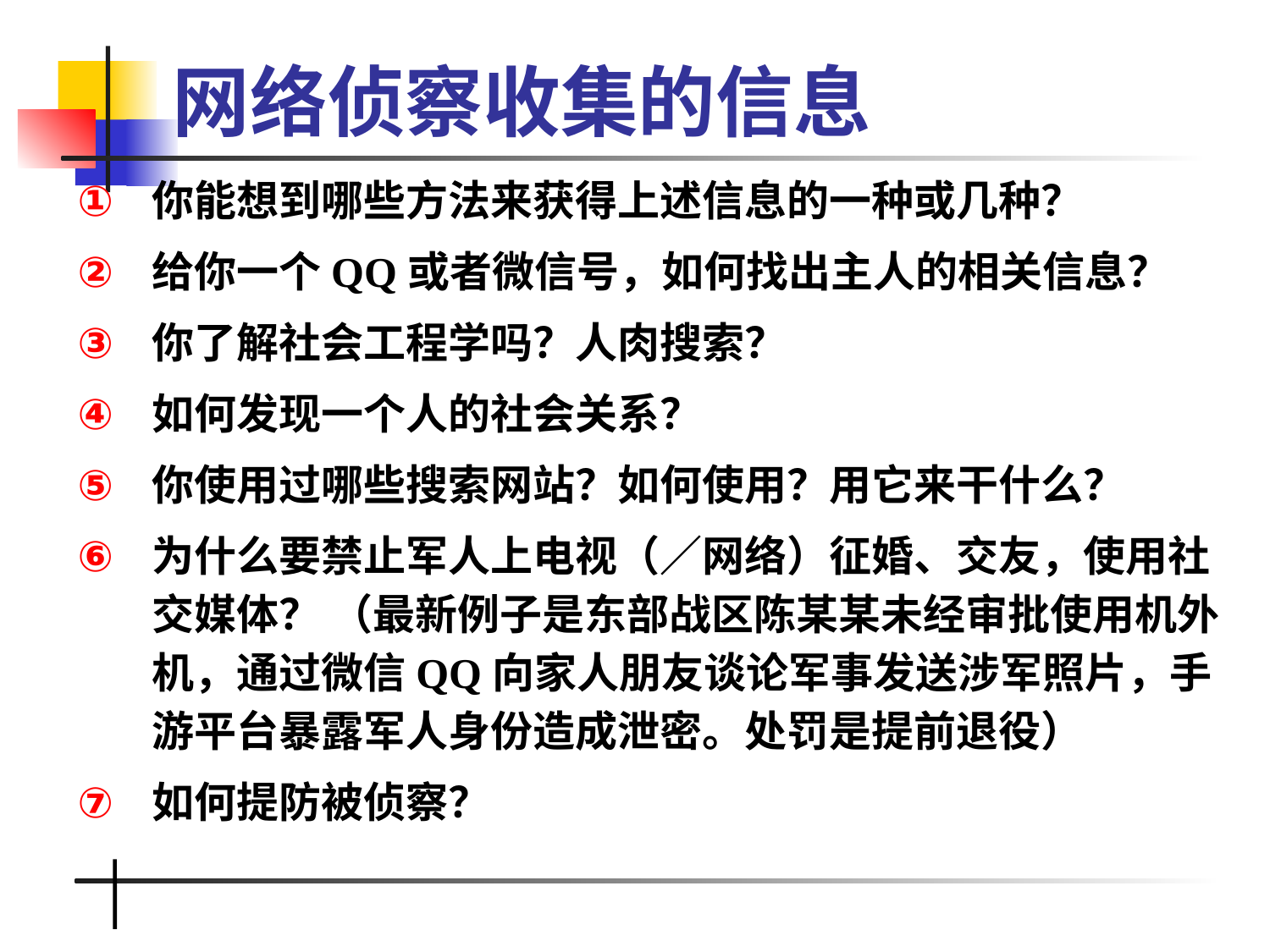

# 网络侦察收集的信息
你能想到哪些方法来获得上述信息的一种或几种？
给你一个QQ或者微信号，如何找出主人的相关信息？
你了解社会工程学吗？人肉搜索？
如何发现一个人的社会关系？
你使用过哪些搜索网站？如何使用？用它来干什么？
为什么要禁止军人上电视（／网络）征婚、交友，使用社交媒体？ （最新例子是东部战区陈某某未经审批使用机外机，通过微信QQ向家人朋友谈论军事发送涉军照片，手游平台暴露军人身份造成泄密。处罚是提前退役）
如何提防被侦察？